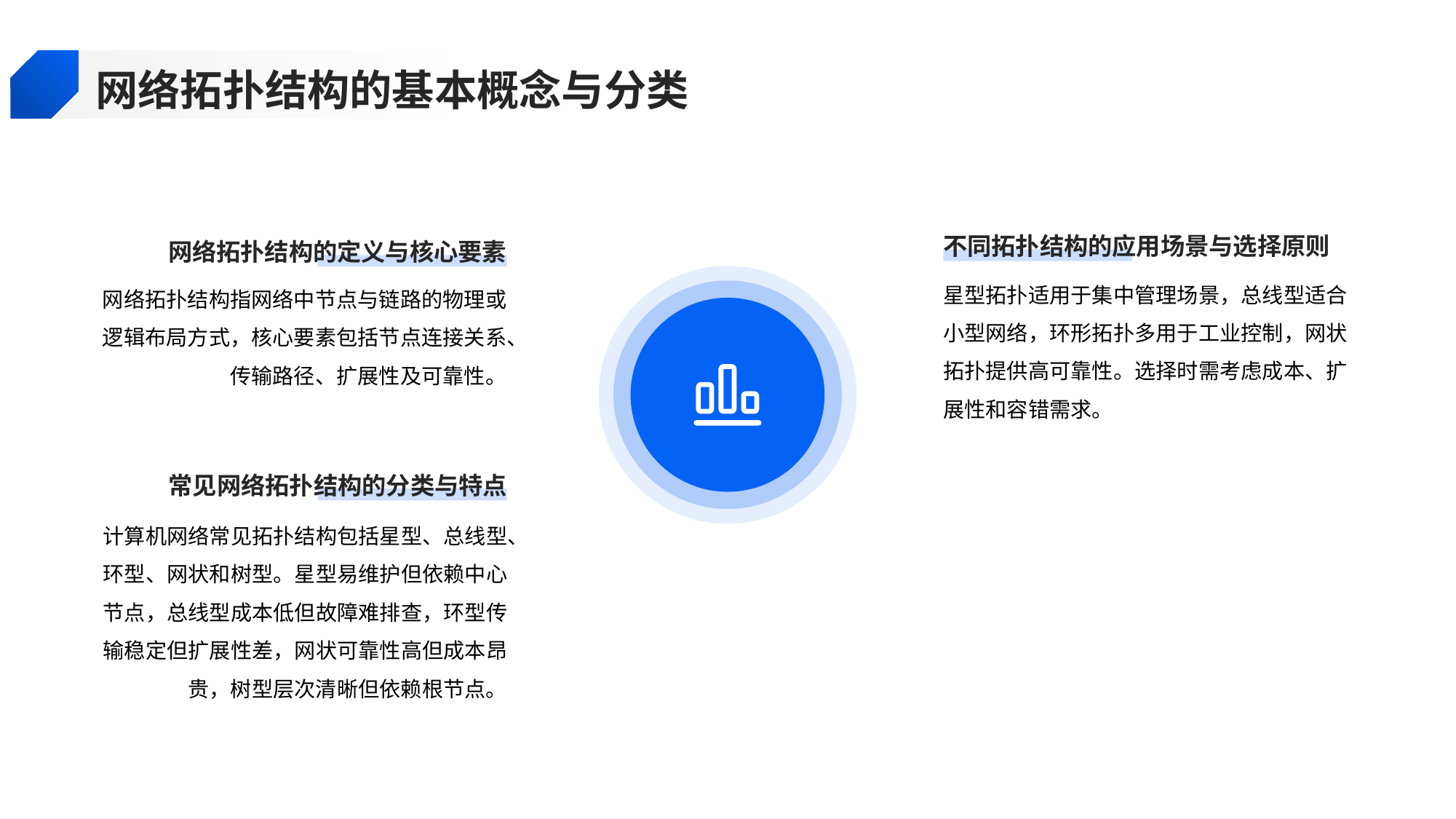

网络拓扑结构的基本概念与分类
不同拓扑结构的应用场景与选择原则
网络拓扑结构的定义与核心要素

星型拓扑适用于集中管理场景，总线型适合小型网络，环形拓扑多用于工业控制，网状拓扑提供高可靠性。选择时需考虑成本、扩展性和容错需求。
网络拓扑结构指网络中节点与链路的物理或逻辑布局方式，核心要素包括节点连接关系、传输路径、扩展性及可靠性。

常见网络拓扑结构的分类与特点

计算机网络常见拓扑结构包括星型、总线型、环型、网状和树型。星型易维护但依赖中心节点，总线型成本低但故障难排查，环型传输稳定但扩展性差，网状可靠性高但成本昂贵，树型层次清晰但依赖根节点。